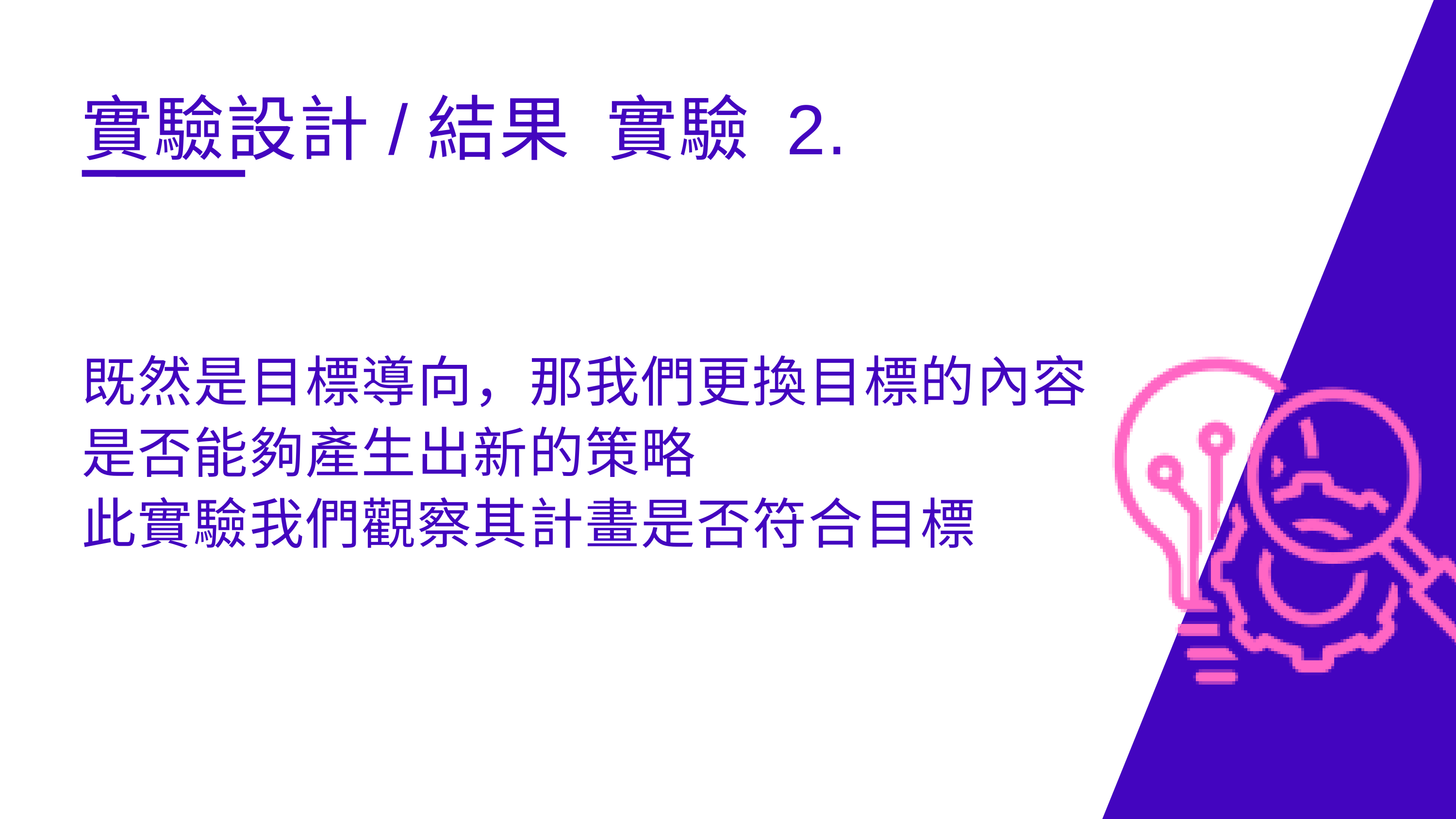

實驗設計/結果  實驗 2.

既然是目標導向，那我們更換目標的內容是否能夠產生出新的策略
此實驗我們觀察其計畫是否符合目標